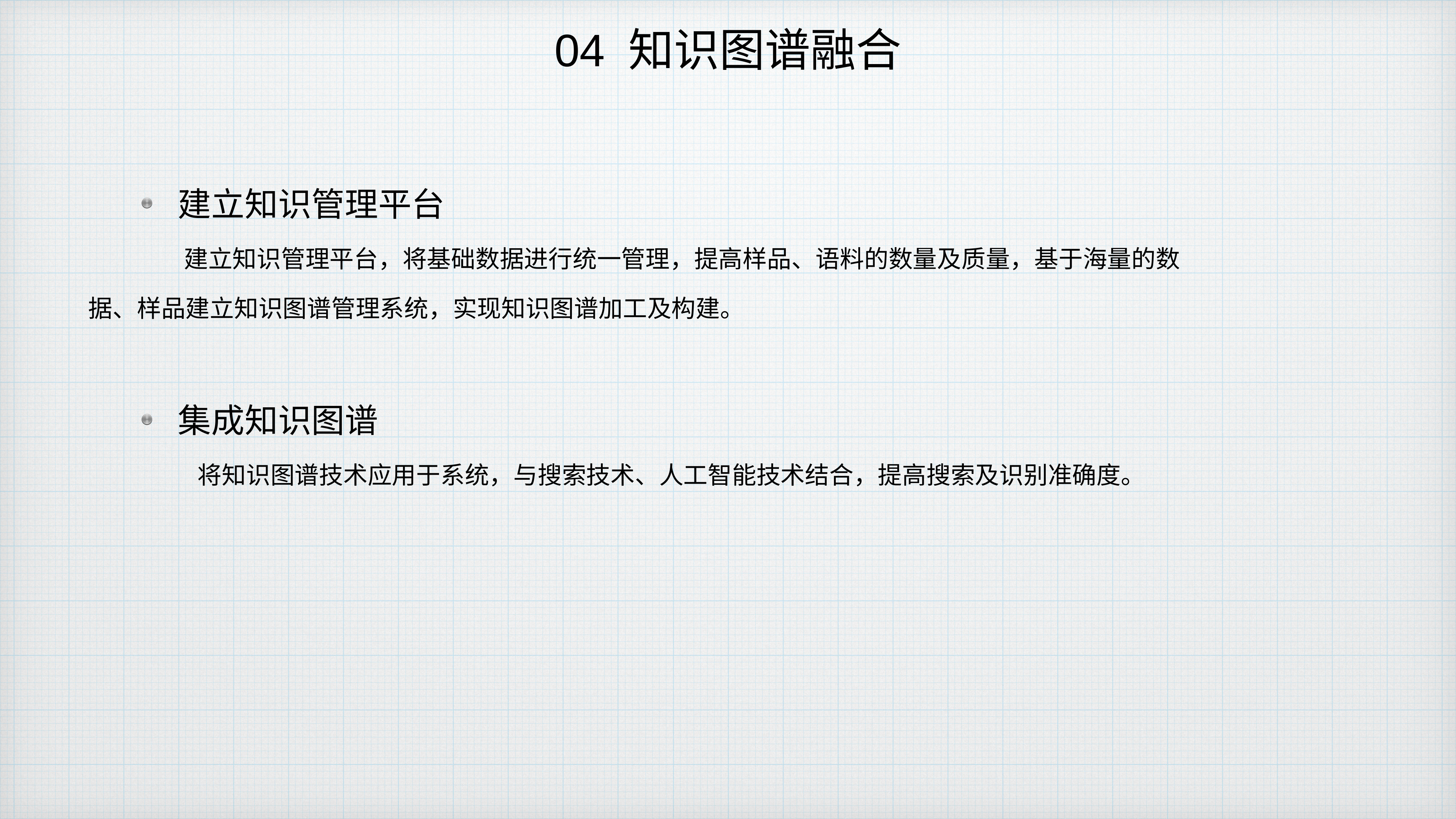

# 04 知识图谱融合

建立知识管理平台
建立知识管理平台，将基础数据进行统一管理，提高样品、语料的数量及质量，基于海量的数据、样品建立知识图谱管理系统，实现知识图谱加工及构建。

集成知识图谱
将知识图谱技术应用于系统，与搜索技术、人工智能技术结合，提高搜索及识别准确度。